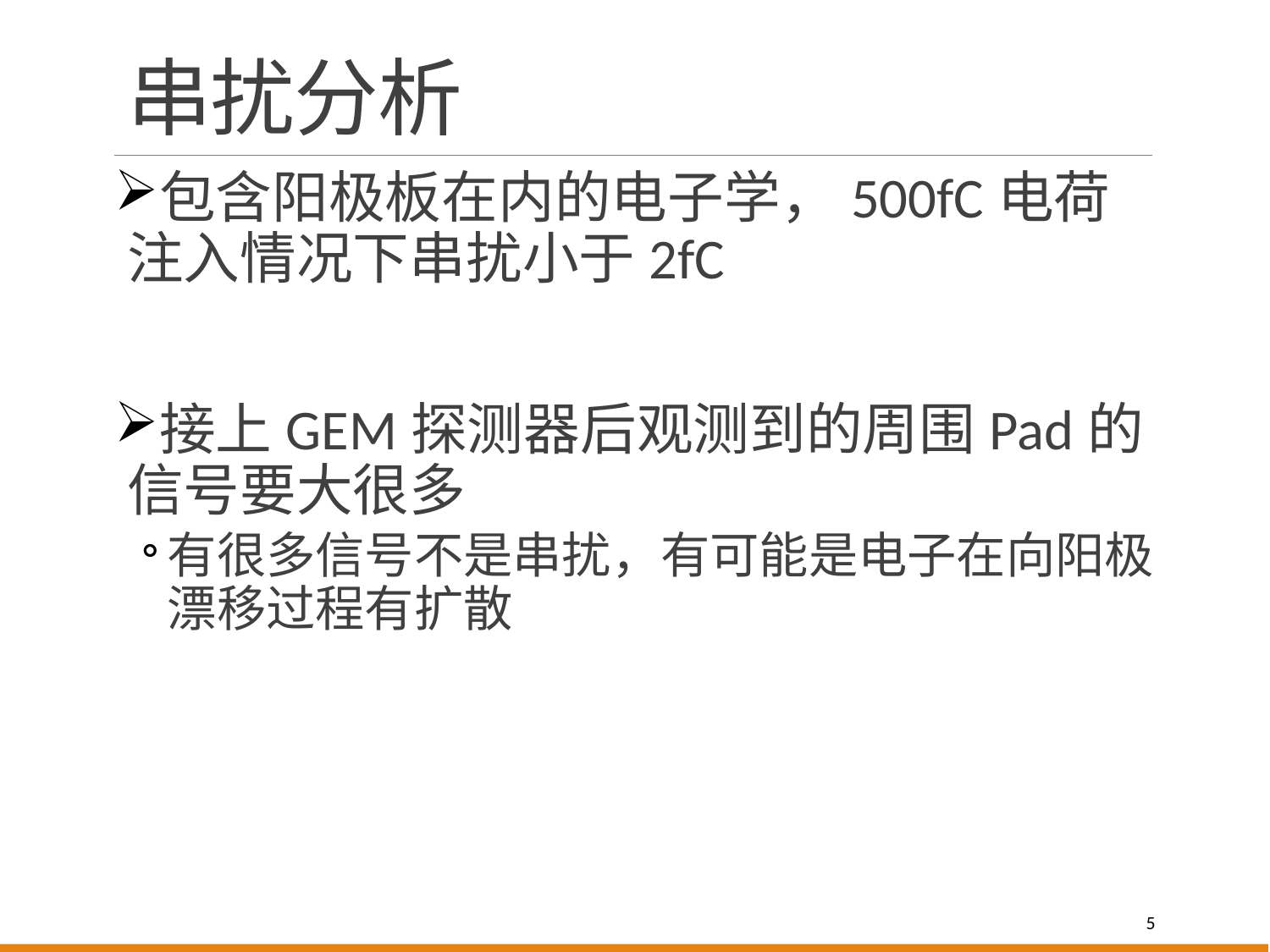

# 串扰分析
包含阳极板在内的电子学，500fC电荷注入情况下串扰小于2fC

接上GEM探测器后观测到的周围Pad的信号要大很多
有很多信号不是串扰，有可能是电子在向阳极漂移过程有扩散
5